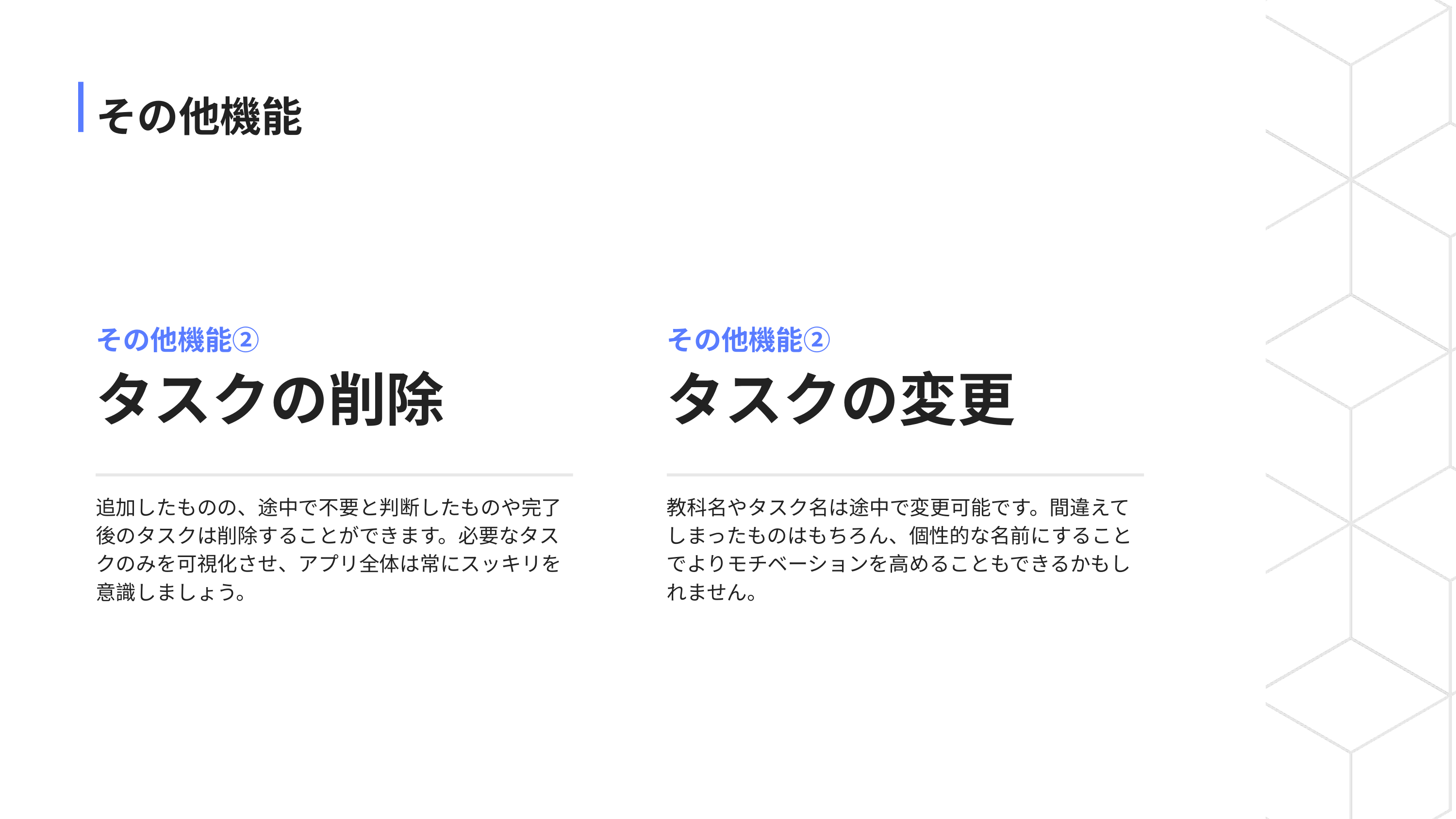

その他機能
その他機能②
タスクの削除
追加したものの、途中で不要と判断したものや完了後のタスクは削除することができます。必要なタスクのみを可視化させ、アプリ全体は常にスッキリを意識しましょう。
その他機能②
タスクの変更
教科名やタスク名は途中で変更可能です。間違えてしまったものはもちろん、個性的な名前にすることでよりモチベーションを高めることもできるかもしれません。